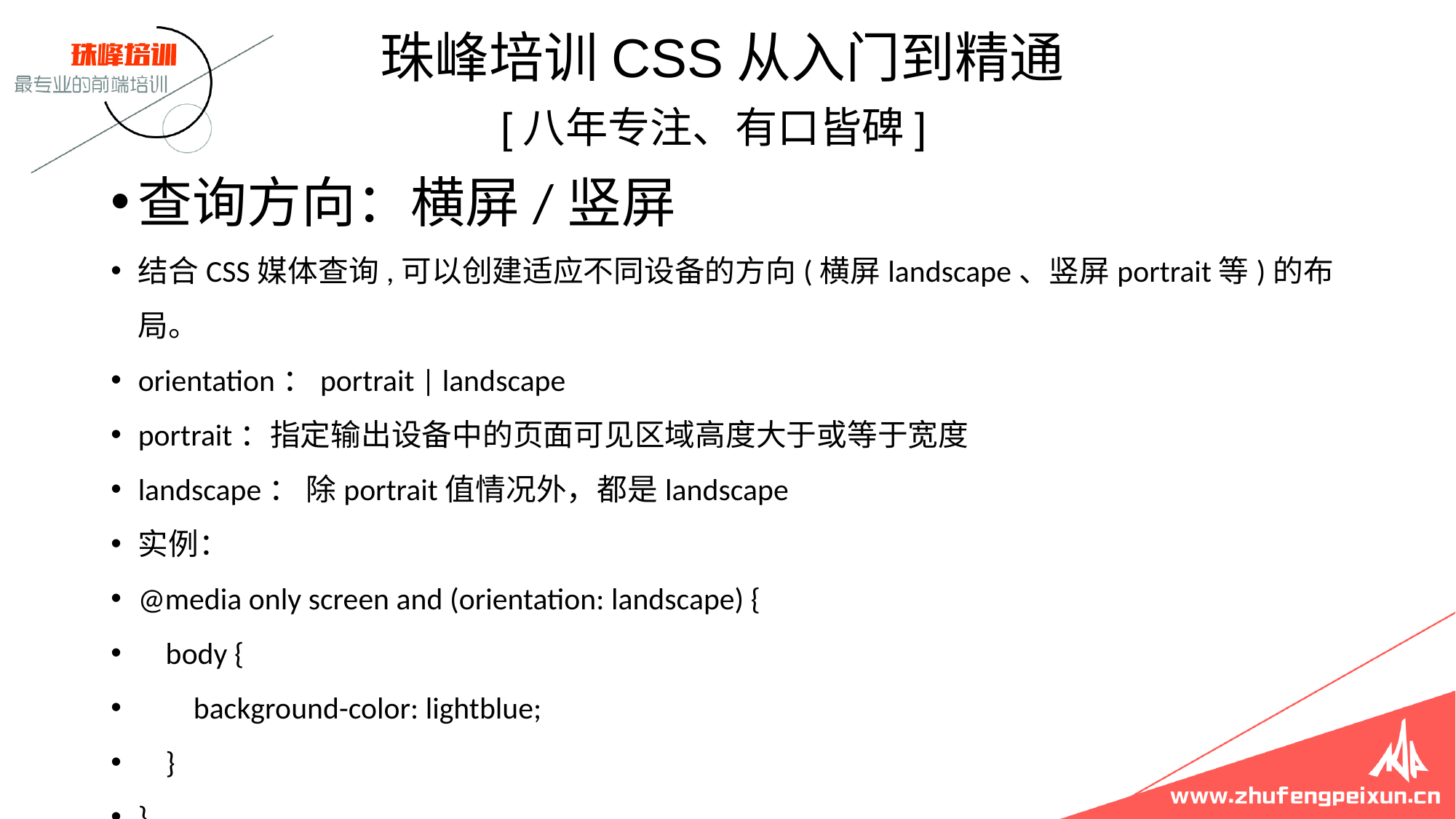

珠峰培训CSS从入门到精通
        [八年专注、有口皆碑]
查询方向：横屏/竖屏
结合CSS媒体查询,可以创建适应不同设备的方向(横屏landscape、竖屏portrait等)的布局。
orientation：portrait | landscape
portrait：指定输出设备中的页面可见区域高度大于或等于宽度
landscape： 除portrait值情况外，都是landscape
实例：
@media only screen and (orientation: landscape) {
    body {
        background-color: lightblue;
    }
}